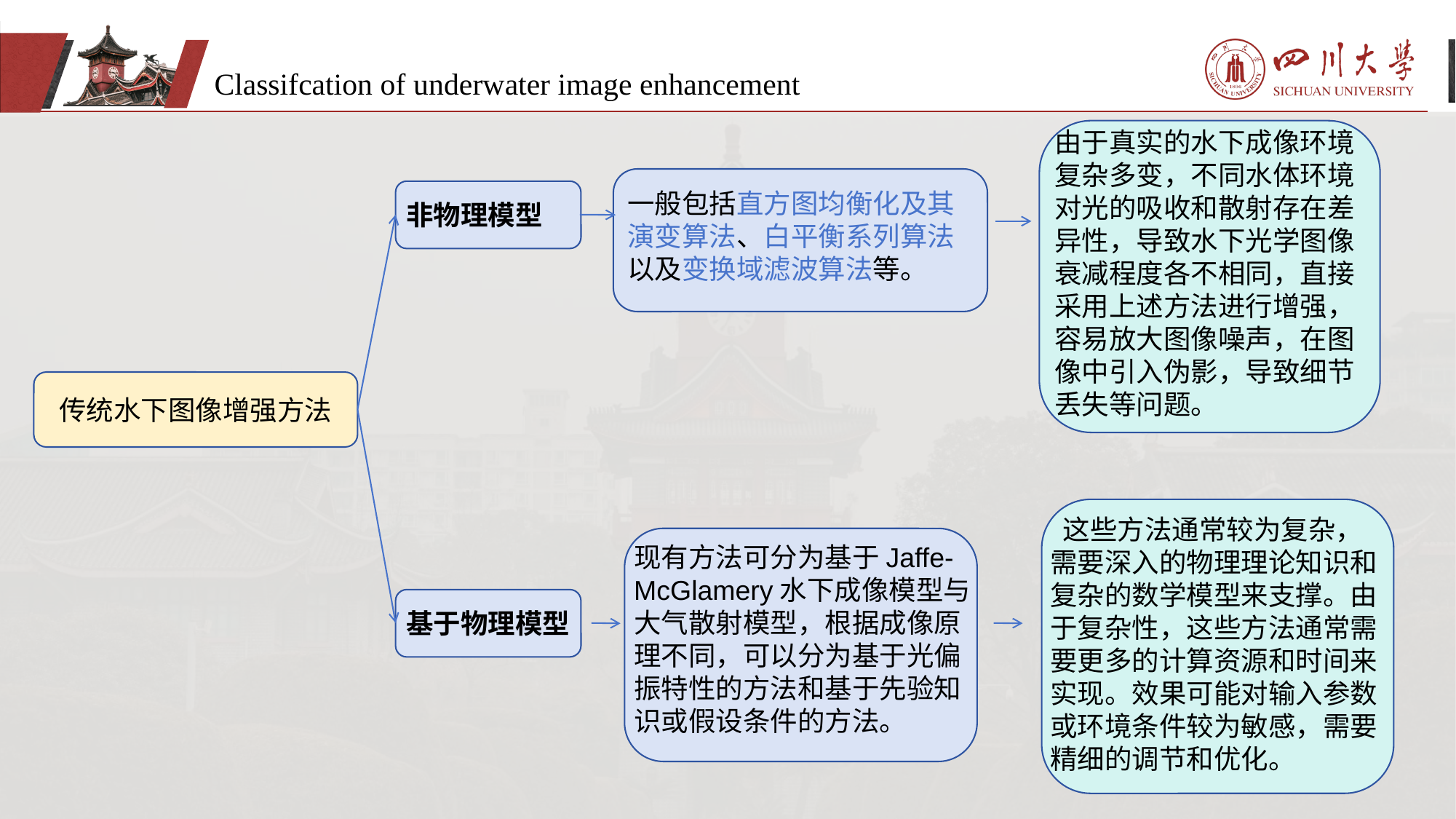

Classifcation of underwater image enhancement
由于真实的水下成像环境复杂多变，不同水体环境对光的吸收和散射存在差异性，导致水下光学图像衰减程度各不相同，直接采用上述方法进行增强，容易放大图像噪声，在图像中引入伪影，导致细节丢失等问题。

非物理模型
一般包括直方图均衡化及其演变算法、白平衡系列算法以及变换域滤波算法等。
传统水下图像增强方法

 这些方法通常较为复杂，需要深入的物理理论知识和复杂的数学模型来支撑。由于复杂性，这些方法通常需要更多的计算资源和时间来实现。效果可能对输入参数或环境条件较为敏感，需要精细的调节和优化。

现有方法可分为基于Jaffe-McGlamery水下成像模型与大气散射模型，根据成像原理不同，可以分为基于光偏振特性的方法和基于先验知识或假设条件的方法。

基于物理模型